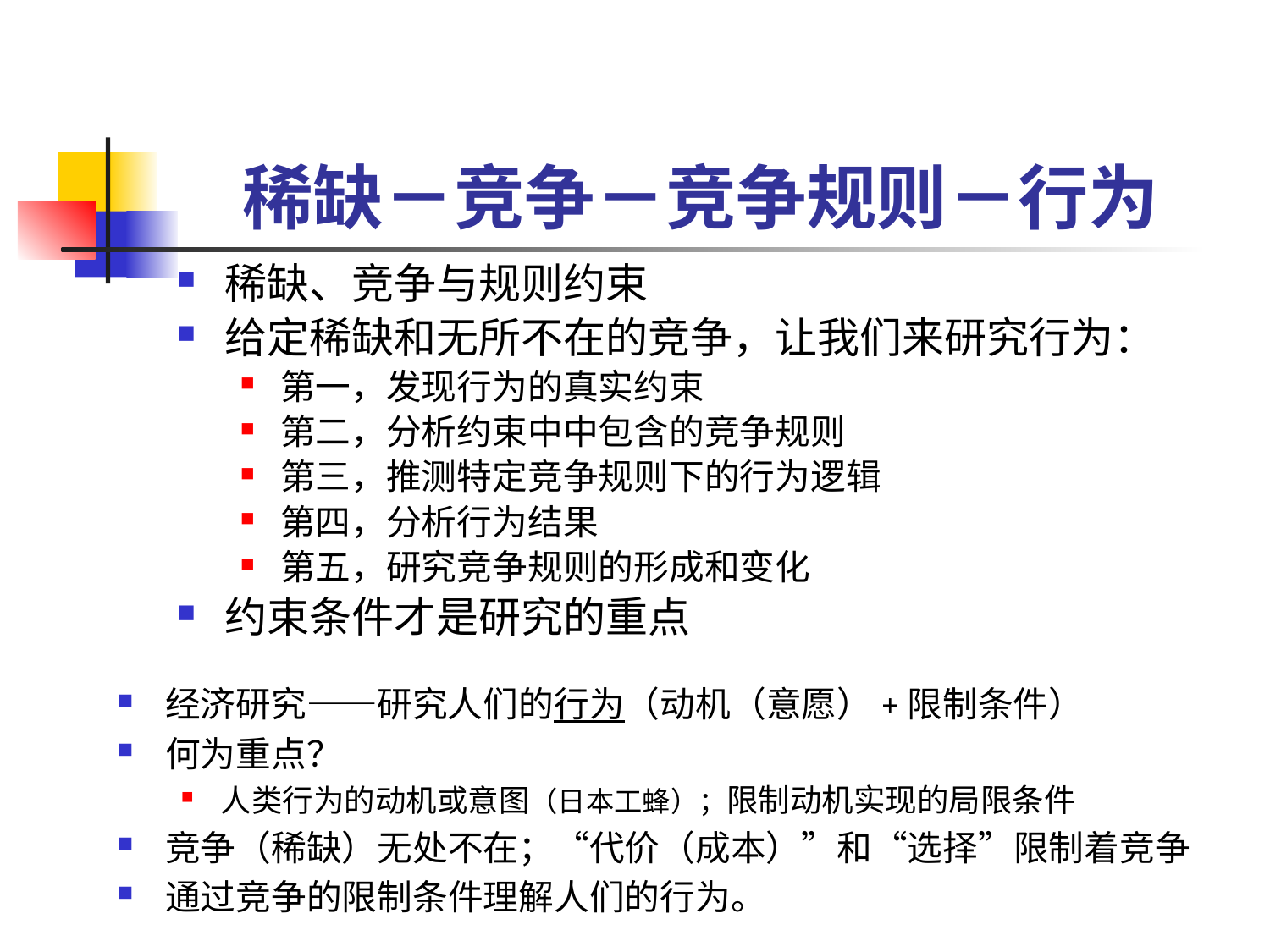

# 稀缺－竞争－竞争规则－行为
稀缺、竞争与规则约束
给定稀缺和无所不在的竞争，让我们来研究行为：
第一，发现行为的真实约束
第二，分析约束中中包含的竞争规则
第三，推测特定竞争规则下的行为逻辑
第四，分析行为结果
第五，研究竞争规则的形成和变化
约束条件才是研究的重点
经济研究——研究人们的行为（动机（意愿）+限制条件）
何为重点？
人类行为的动机或意图（日本工蜂）；限制动机实现的局限条件
竞争（稀缺）无处不在；“代价（成本）”和“选择”限制着竞争
通过竞争的限制条件理解人们的行为。